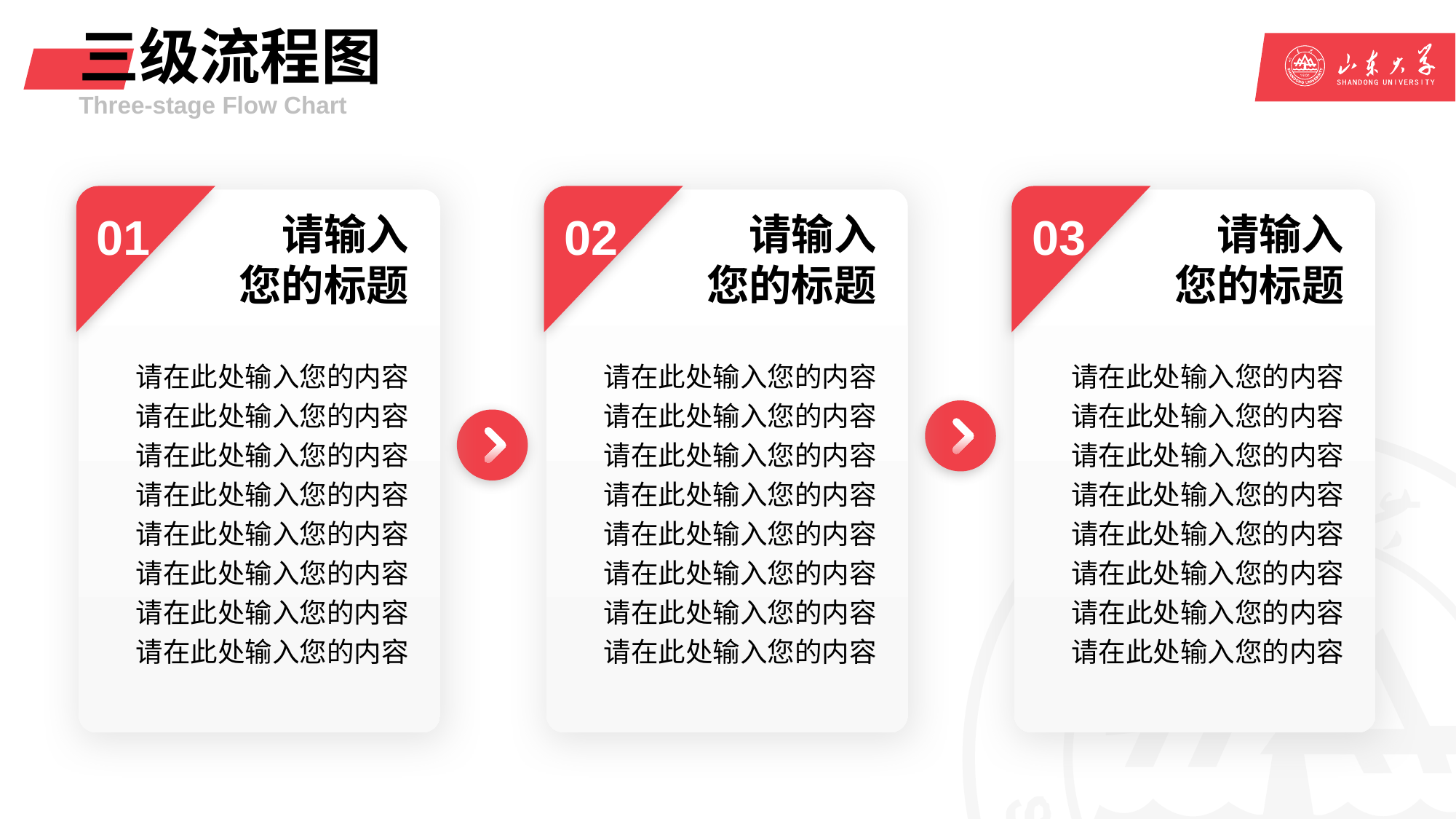

# 三级流程图
Three-stage Flow Chart

01

请输入
您的标题
请在此处输入您的内容
请在此处输入您的内容请在此处输入您的内容
请在此处输入您的内容
请在此处输入您的内容
请在此处输入您的内容
请在此处输入您的内容
请在此处输入您的内容

02

请输入
您的标题
请在此处输入您的内容
请在此处输入您的内容请在此处输入您的内容
请在此处输入您的内容
请在此处输入您的内容
请在此处输入您的内容
请在此处输入您的内容
请在此处输入您的内容

03

请输入
您的标题
请在此处输入您的内容
请在此处输入您的内容请在此处输入您的内容
请在此处输入您的内容
请在此处输入您的内容
请在此处输入您的内容
请在此处输入您的内容
请在此处输入您的内容